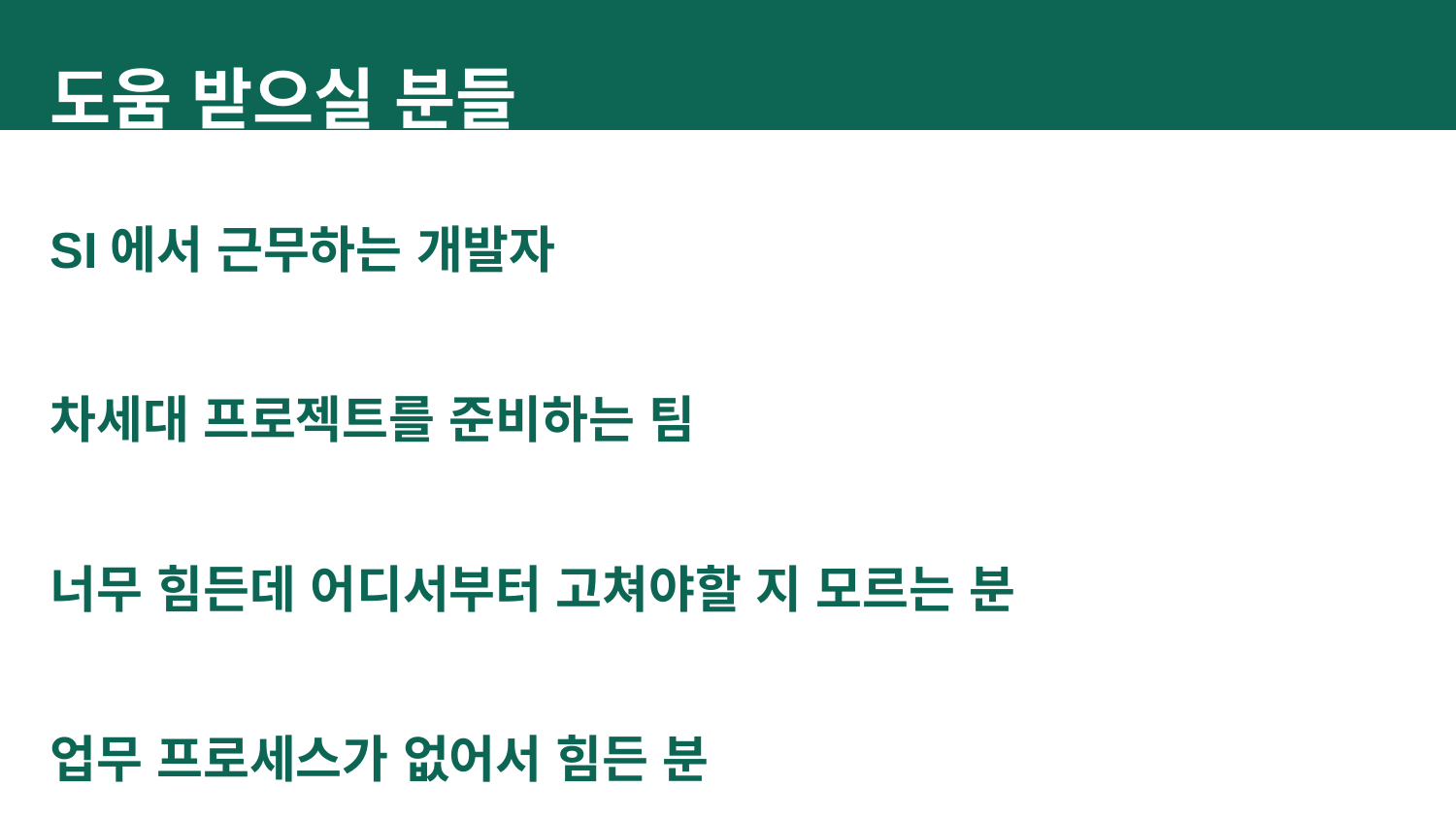

도움 받으실 분들
SI에서 근무하는 개발자
차세대 프로젝트를 준비하는 팀

너무 힘든데 어디서부터 고쳐야할 지 모르는 분

업무 프로세스가 없어서 힘든 분